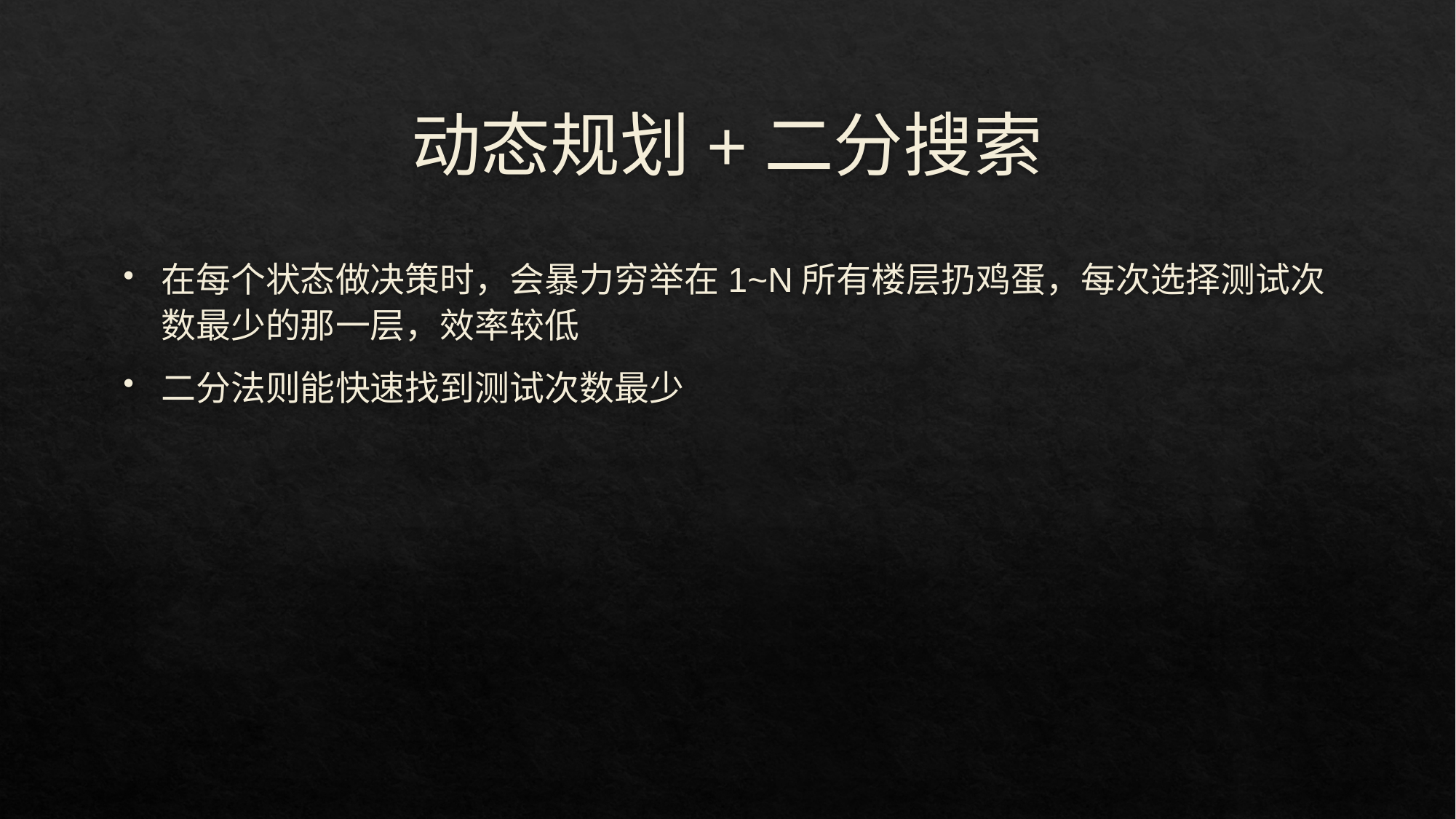

# 动态规划+二分搜索
在每个状态做决策时，会暴力穷举在1~N所有楼层扔鸡蛋，每次选择测试次数最少的那一层，效率较低
二分法则能快速找到测试次数最少